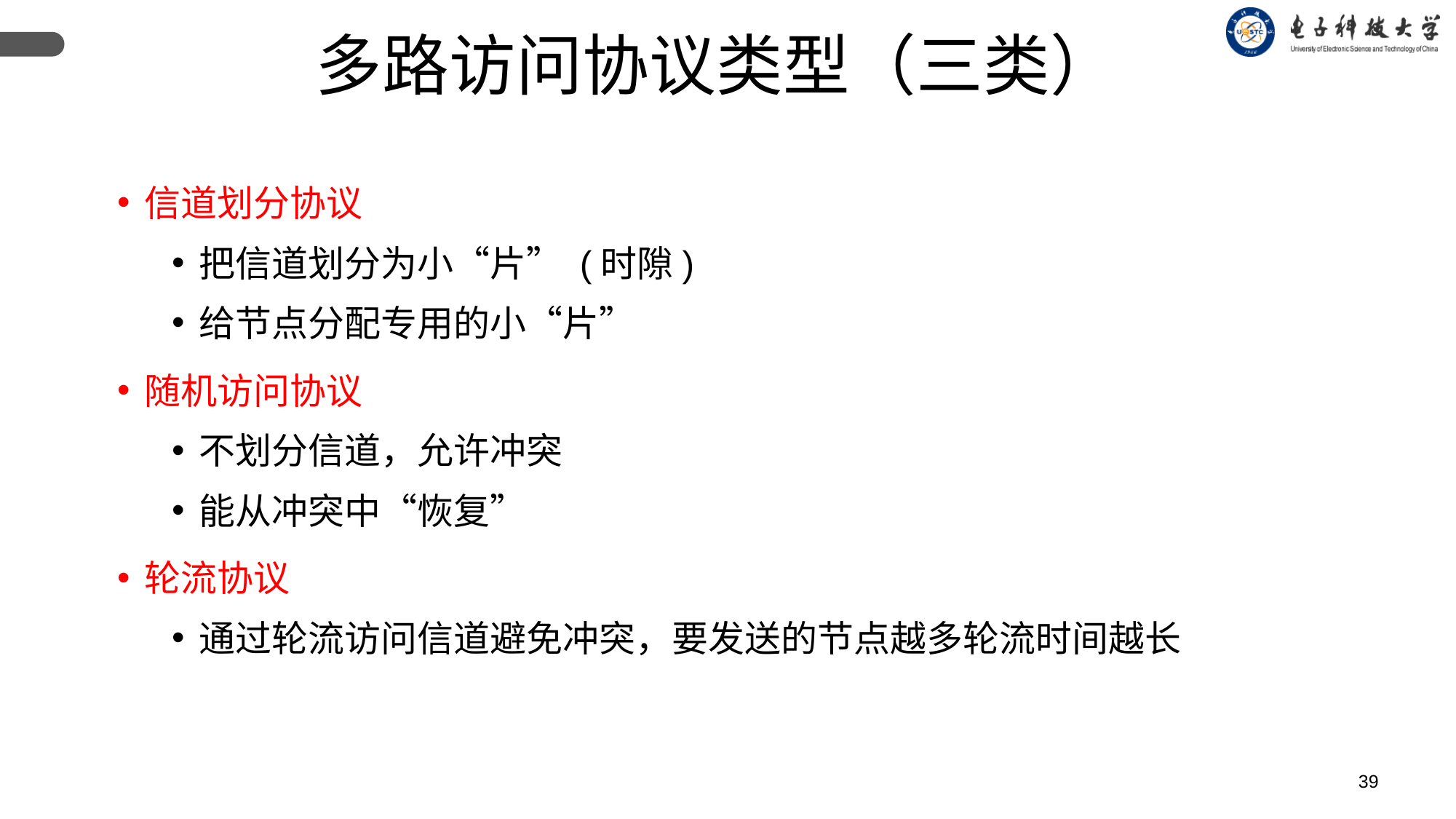

多路访问协议类型（三类）
信道划分协议
把信道划分为小“片” (时隙)
给节点分配专用的小“片”
随机访问协议
不划分信道，允许冲突
能从冲突中“恢复”
轮流协议
通过轮流访问信道避免冲突，要发送的节点越多轮流时间越长
39